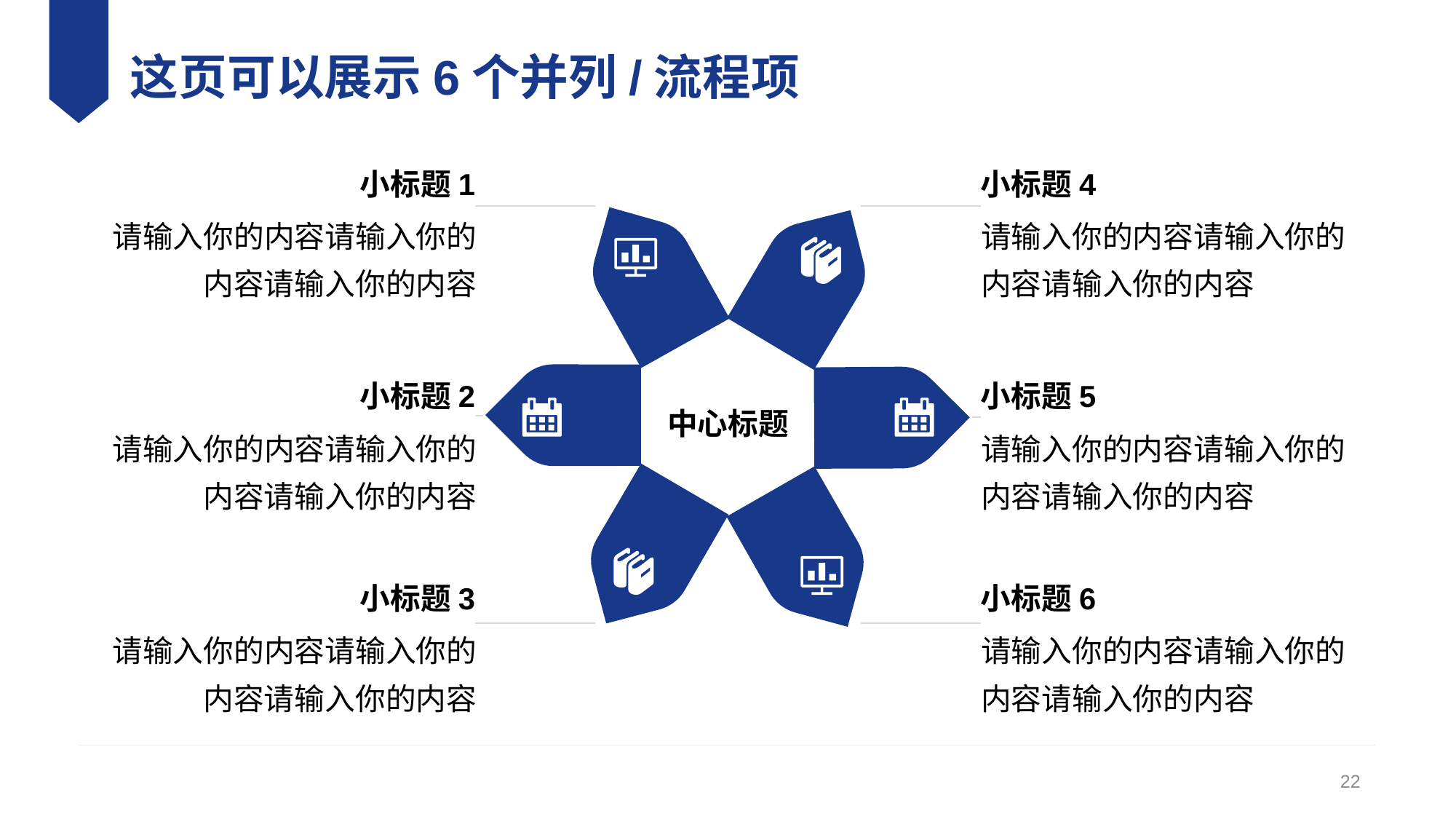

# 这页可以展示6个并列/流程项
小标题1
请输入你的内容请输入你的内容请输入你的内容
小标题4
请输入你的内容请输入你的内容请输入你的内容

小标题2
请输入你的内容请输入你的内容请输入你的内容
小标题5
请输入你的内容请输入你的内容请输入你的内容
中心标题

小标题3
请输入你的内容请输入你的内容请输入你的内容
小标题6
请输入你的内容请输入你的内容请输入你的内容
22